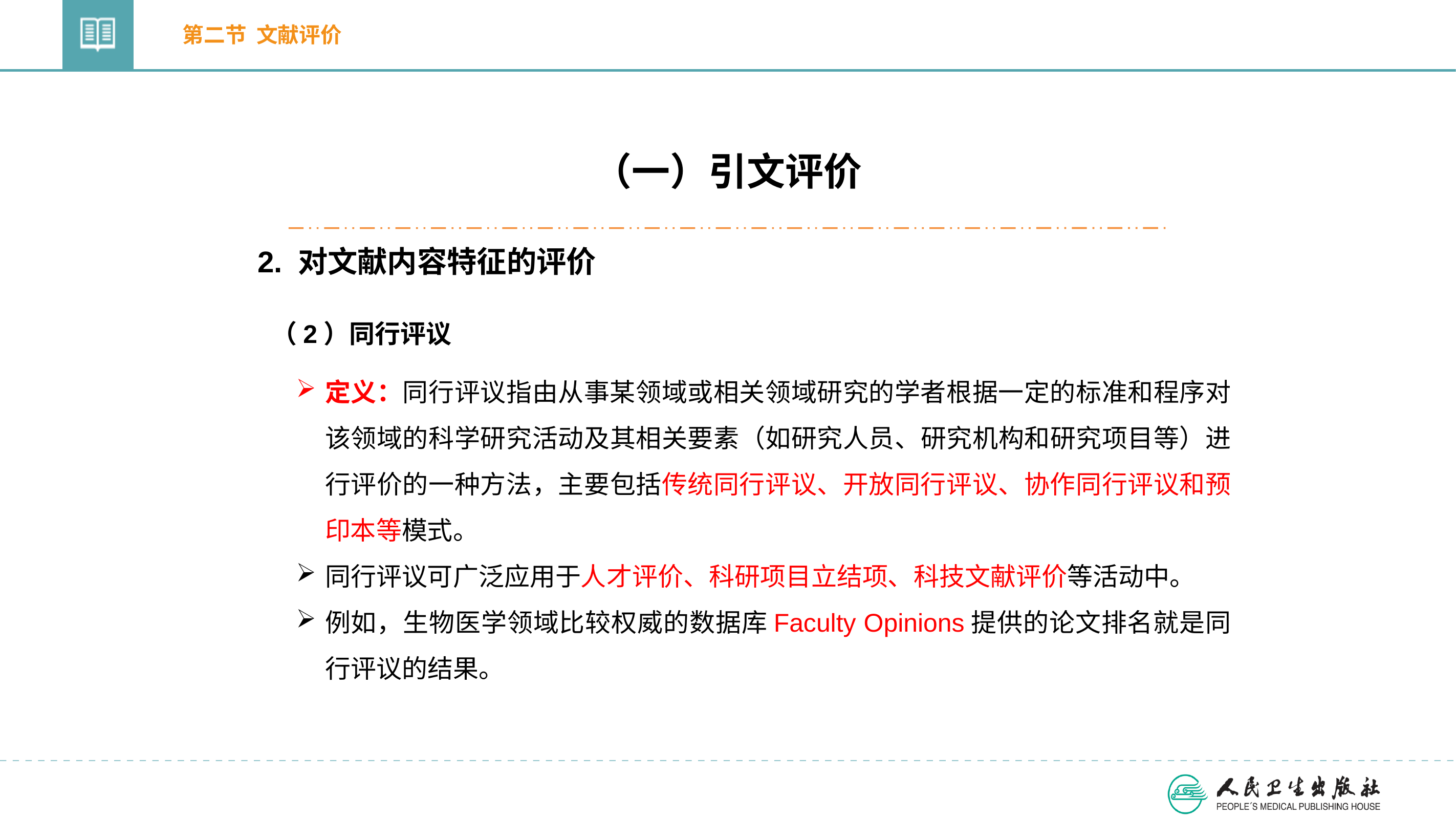

第二节  文献评价
（一）引文评价

2. 对文献内容特征的评价
（2）同行评议
定义：同行评议指由从事某领域或相关领域研究的学者根据一定的标准和程序对该领域的科学研究活动及其相关要素（如研究人员、研究机构和研究项目等）进行评价的一种方法，主要包括传统同行评议、开放同行评议、协作同行评议和预印本等模式。
同行评议可广泛应用于人才评价、科研项目立结项、科技文献评价等活动中。
例如，生物医学领域比较权威的数据库Faculty Opinions提供的论文排名就是同行评议的结果。